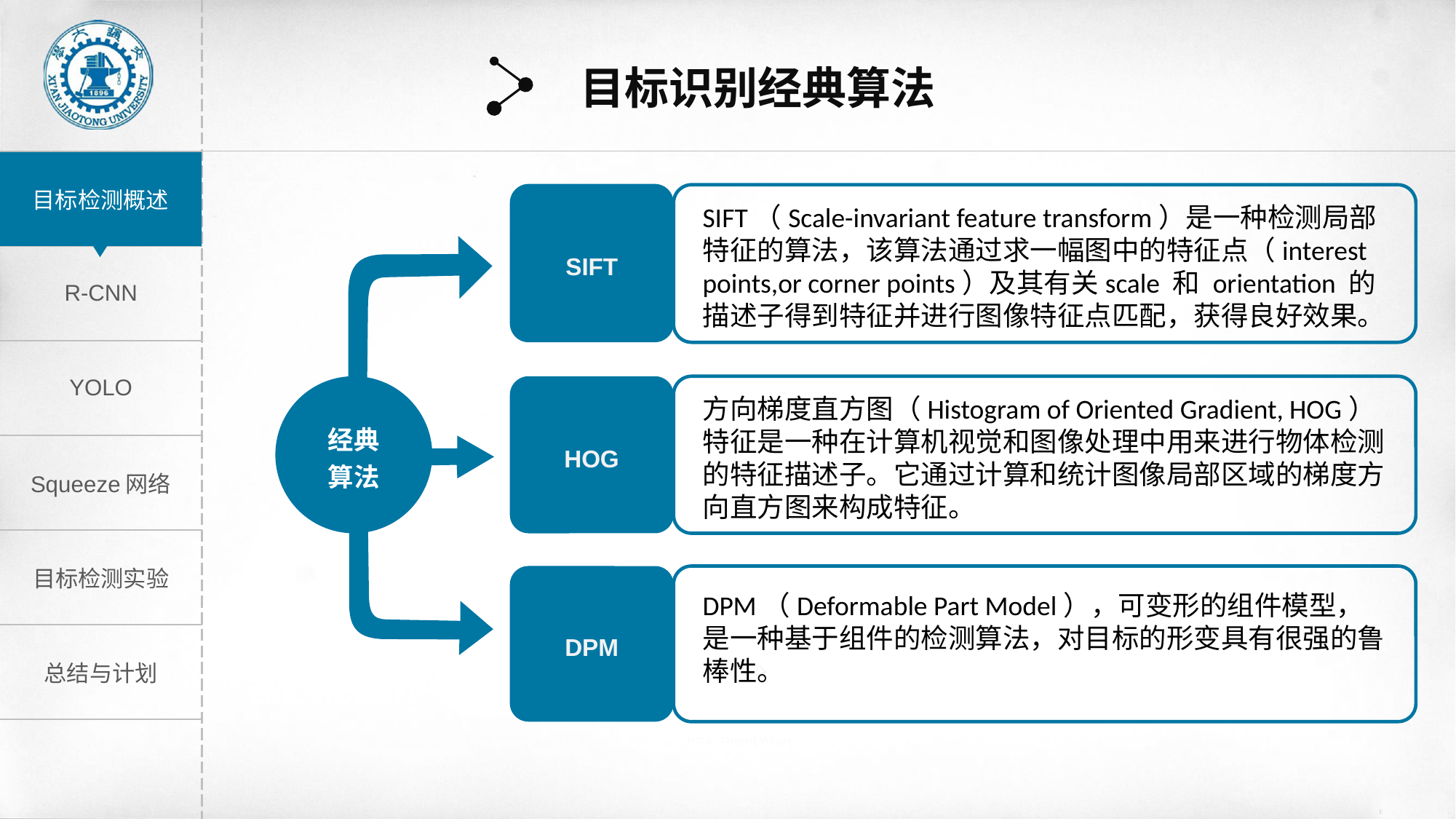

目标识别经典算法
SIFT

SIFT（Scale-invariant feature transform）是一种检测局部特征的算法，该算法通过求一幅图中的特征点（interest points,or corner points）及其有关scale 和 orientation 的描述子得到特征并进行图像特征点匹配，获得良好效果。

经典
算法
HOG
方向梯度直方图（Histogram of Oriented Gradient, HOG）特征是一种在计算机视觉和图像处理中用来进行物体检测的特征描述子。它通过计算和统计图像局部区域的梯度方向直方图来构成特征。

DPM

DPM（Deformable Part Model），可变形的组件模型，是一种基于组件的检测算法，对目标的形变具有很强的鲁棒性。